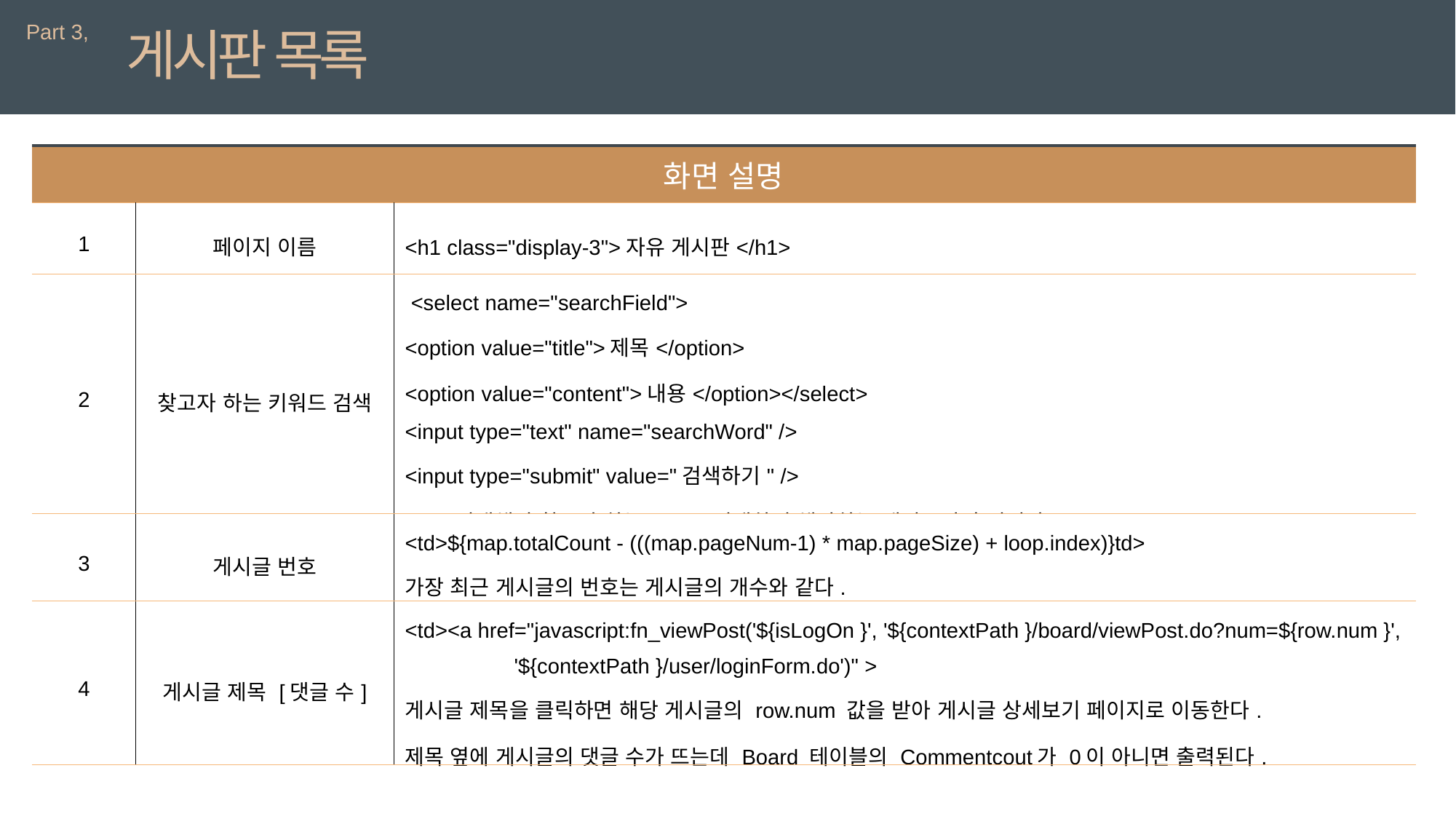

Part 3,
게시판 목록
| 화면 설명 |  |  |
| --- | --- | --- |
| 1 | 페이지 이름 | <h1 class="display-3">자유 게시판</h1> |
| 2 | 찾고자 하는 키워드 검색 | <select name="searchField"> <option value="title">제목</option> <option value="content">내용</option></select> <input type="text" name="searchWord" /> <input type="submit" value="검색하기" /> field 선택해서 찾고자 하는 word 검색하면 해당하는 게시글만 출력된다. |
| 3 | 게시글 번호 | <td>${map.totalCount - (((map.pageNum-1) \* map.pageSize) + loop.index)}td> 가장 최근 게시글의 번호는 게시글의 개수와 같다. |
| 4 | 게시글 제목 [댓글 수] | <td><a href="javascript:fn\_viewPost('${isLogOn }', '${contextPath }/board/viewPost.do?num=${row.num }', '${contextPath }/user/loginForm.do')" > 게시글 제목을 클릭하면 해당 게시글의 row.num 값을 받아 게시글 상세보기 페이지로 이동한다. 제목 옆에 게시글의 댓글 수가 뜨는데 Board 테이블의 Commentcout가 0이 아니면 출력된다. |